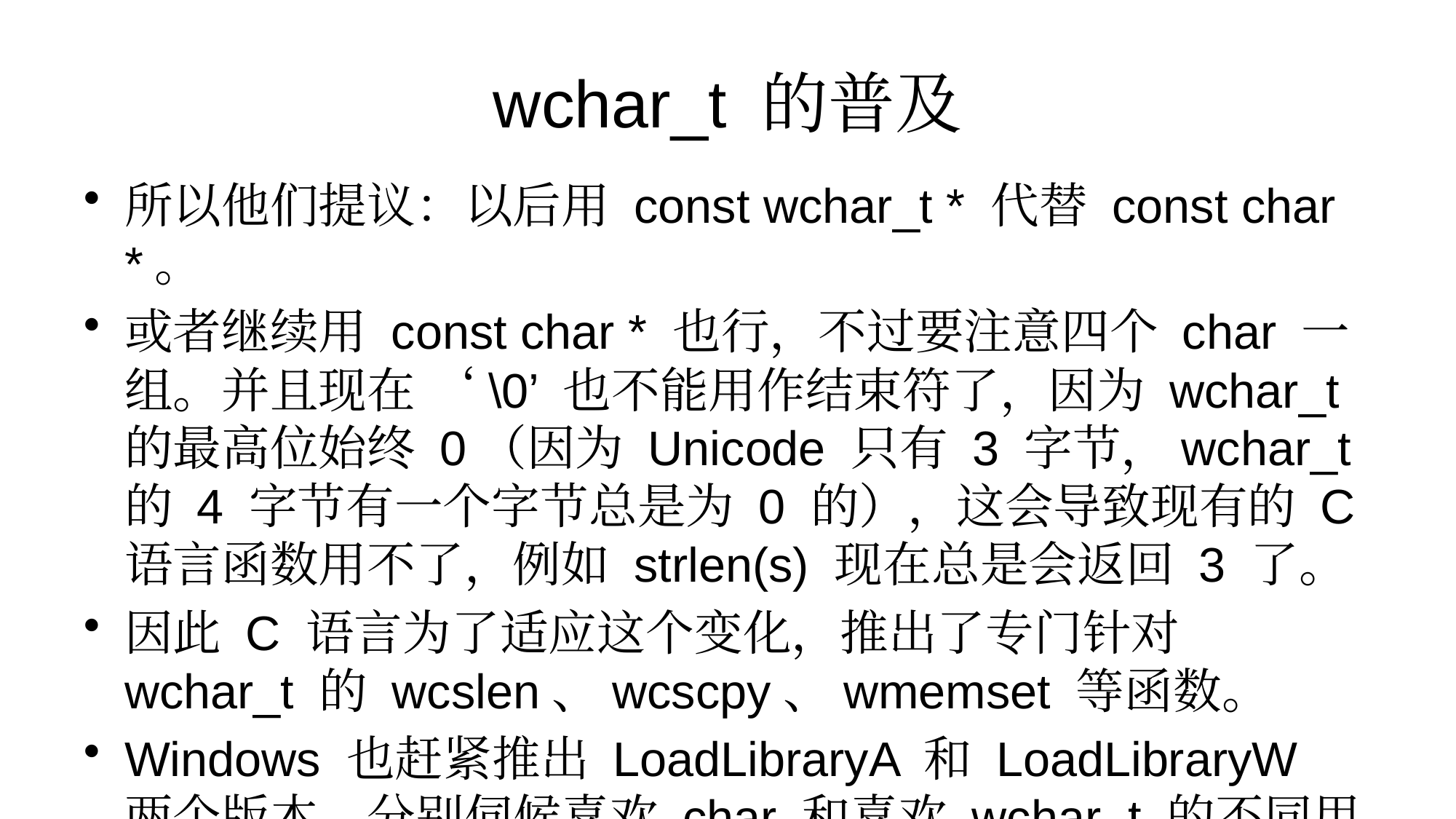

# wchar_t 的普及
所以他们提议：以后用 const wchar_t * 代替 const char *。
或者继续用 const char * 也行，不过要注意四个 char 一组。并且现在 ‘\0’ 也不能用作结束符了，因为 wchar_t 的最高位始终 0（因为 Unicode 只有 3 字节，wchar_t 的 4 字节有一个字节总是为 0 的），这会导致现有的 C 语言函数用不了，例如 strlen(s) 现在总是会返回 3 了。
因此 C 语言为了适应这个变化，推出了专门针对 wchar_t 的 wcslen、wcscpy、wmemset 等函数。
Windows 也赶紧推出 LoadLibraryA 和 LoadLibraryW 两个版本，分别伺候喜欢 char 和喜欢 wchar_t 的不同用户群体。